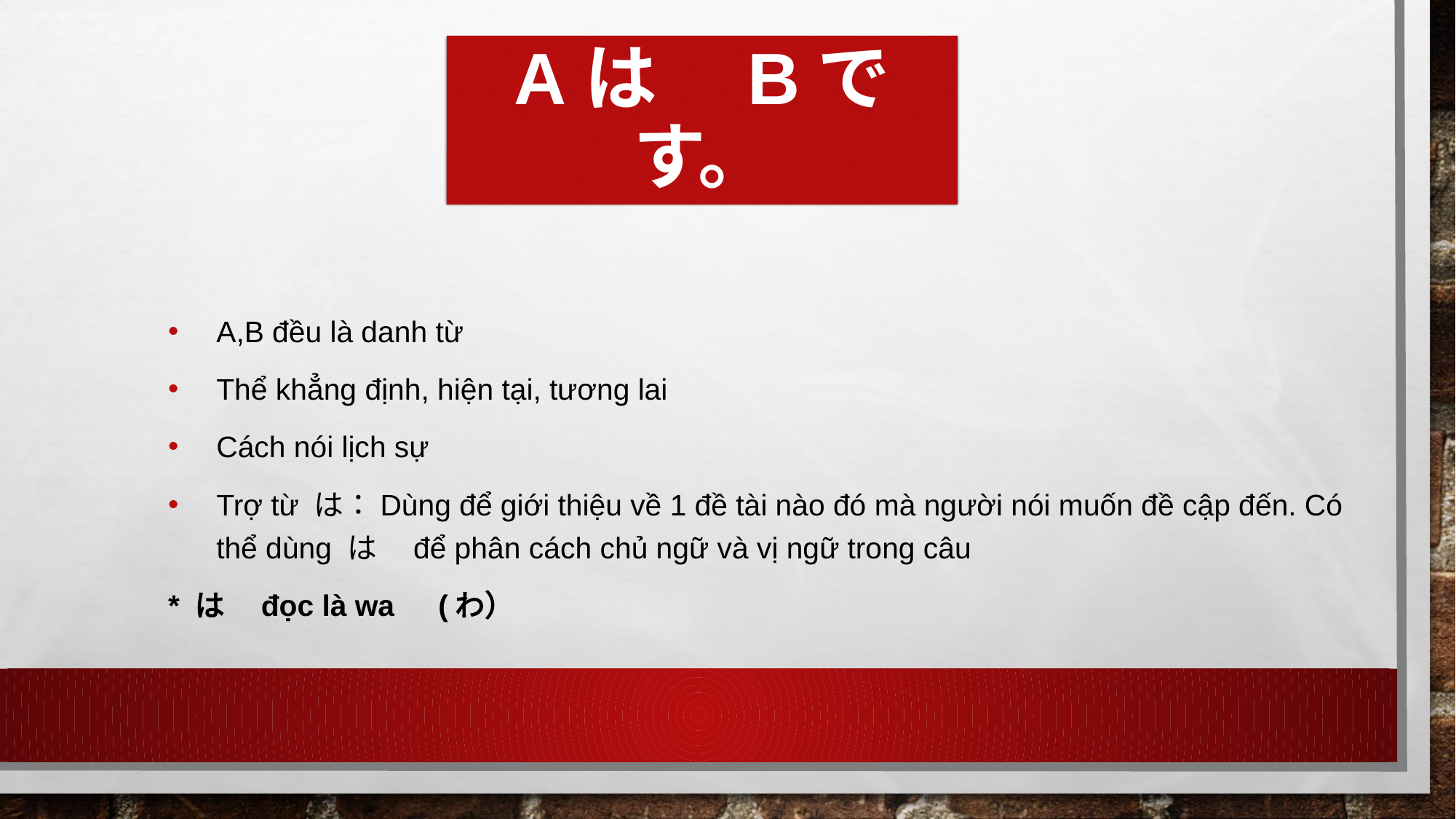

# Aは　Bです。
A,B đều là danh từ
Thể khẳng định, hiện tại, tương lai
Cách nói lịch sự
Trợ từ は：Dùng để giới thiệu về 1 đề tài nào đó mà người nói muốn đề cập đến. Có thể dùng は　để phân cách chủ ngữ và vị ngữ trong câu
* は　đọc là wa　(わ）